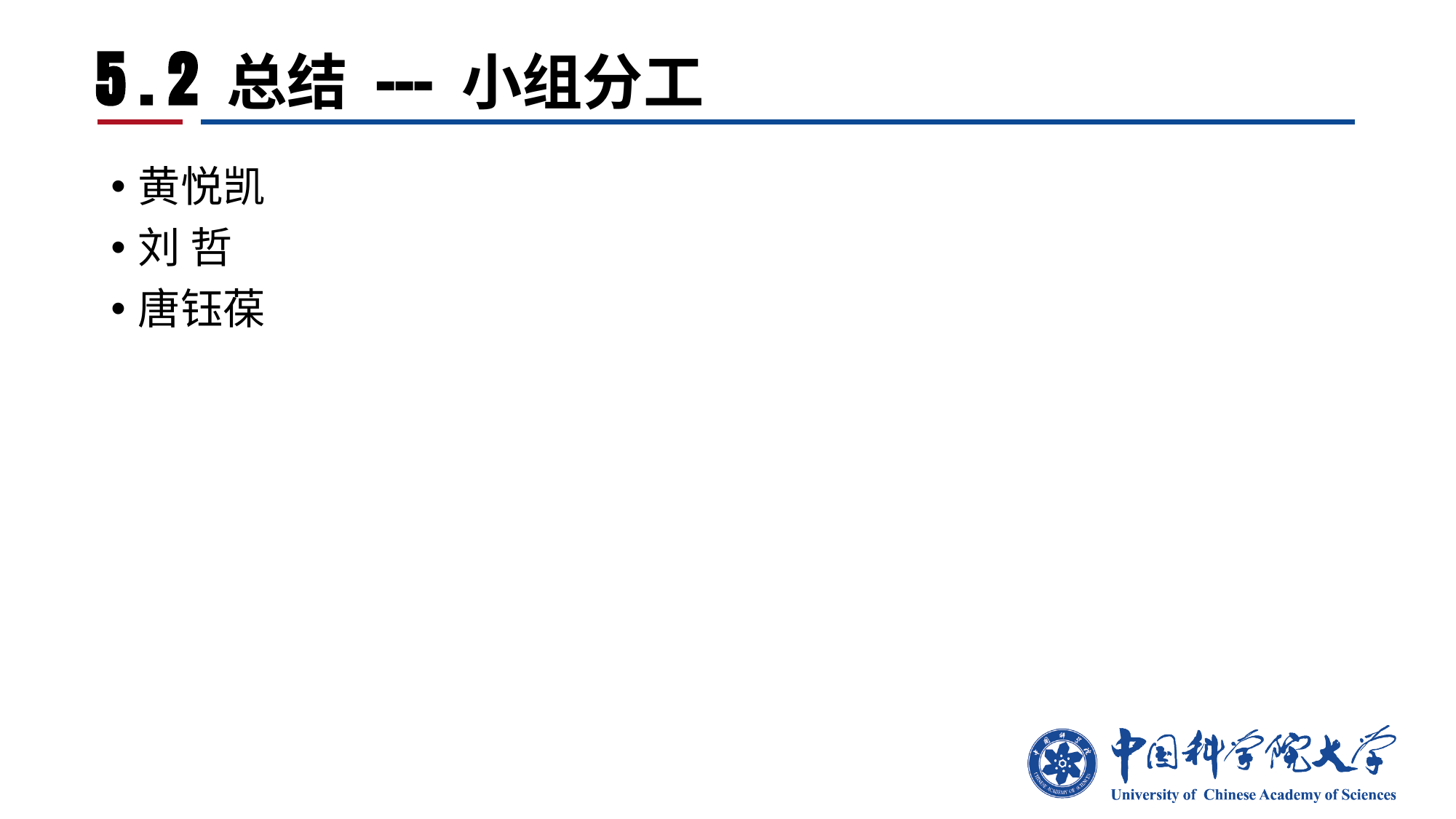

# 5 . 2 总结 --- 小组分工
黄悦凯
刘 哲
唐钰葆